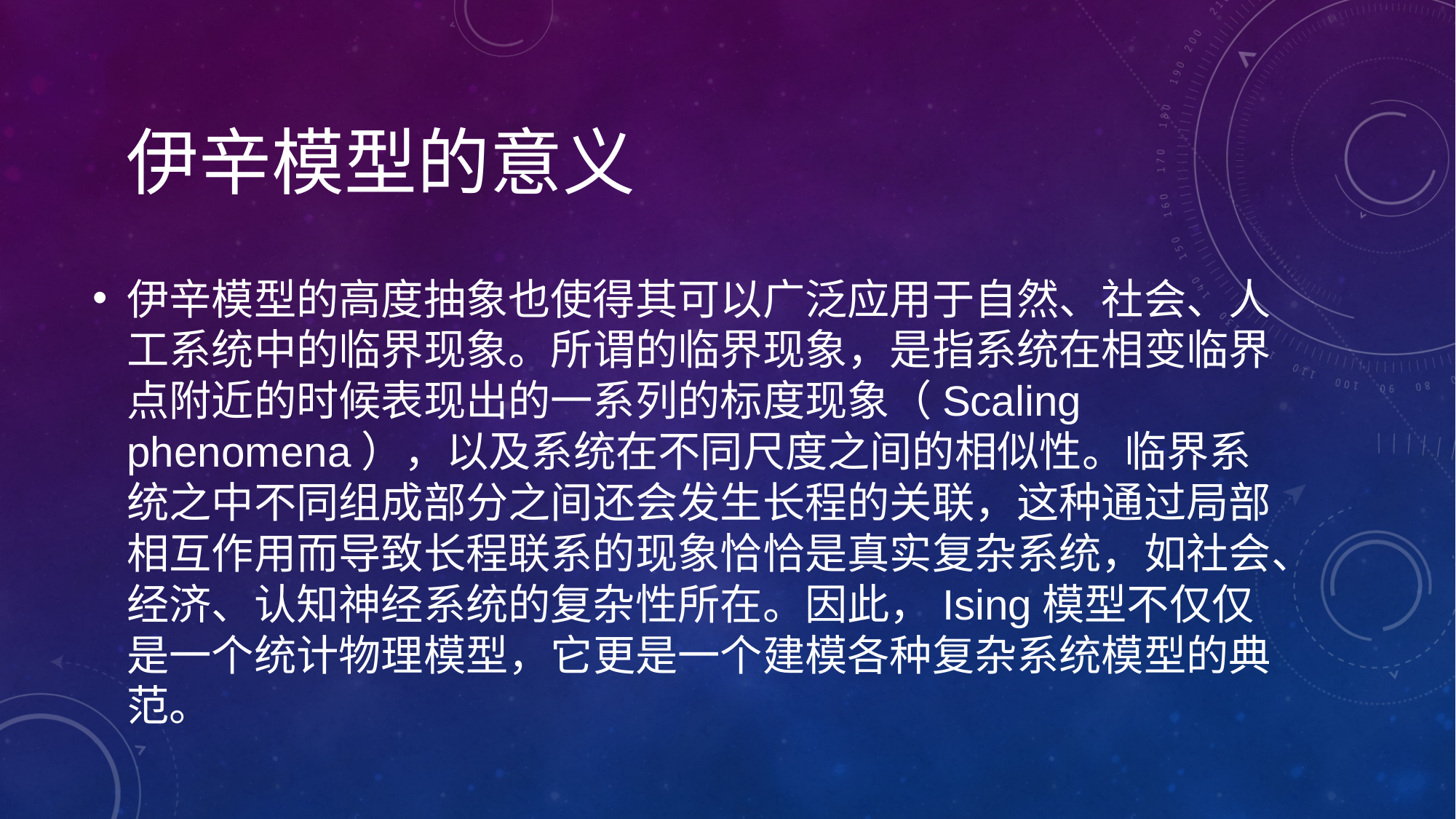

# 伊辛模型的意义
伊辛模型的高度抽象也使得其可以广泛应用于自然、社会、人工系统中的临界现象。所谓的临界现象，是指系统在相变临界点附近的时候表现出的一系列的标度现象（Scaling phenomena），以及系统在不同尺度之间的相似性。临界系统之中不同组成部分之间还会发生长程的关联，这种通过局部相互作用而导致长程联系的现象恰恰是真实复杂系统，如社会、经济、认知神经系统的复杂性所在。因此，Ising模型不仅仅是一个统计物理模型，它更是一个建模各种复杂系统模型的典范。